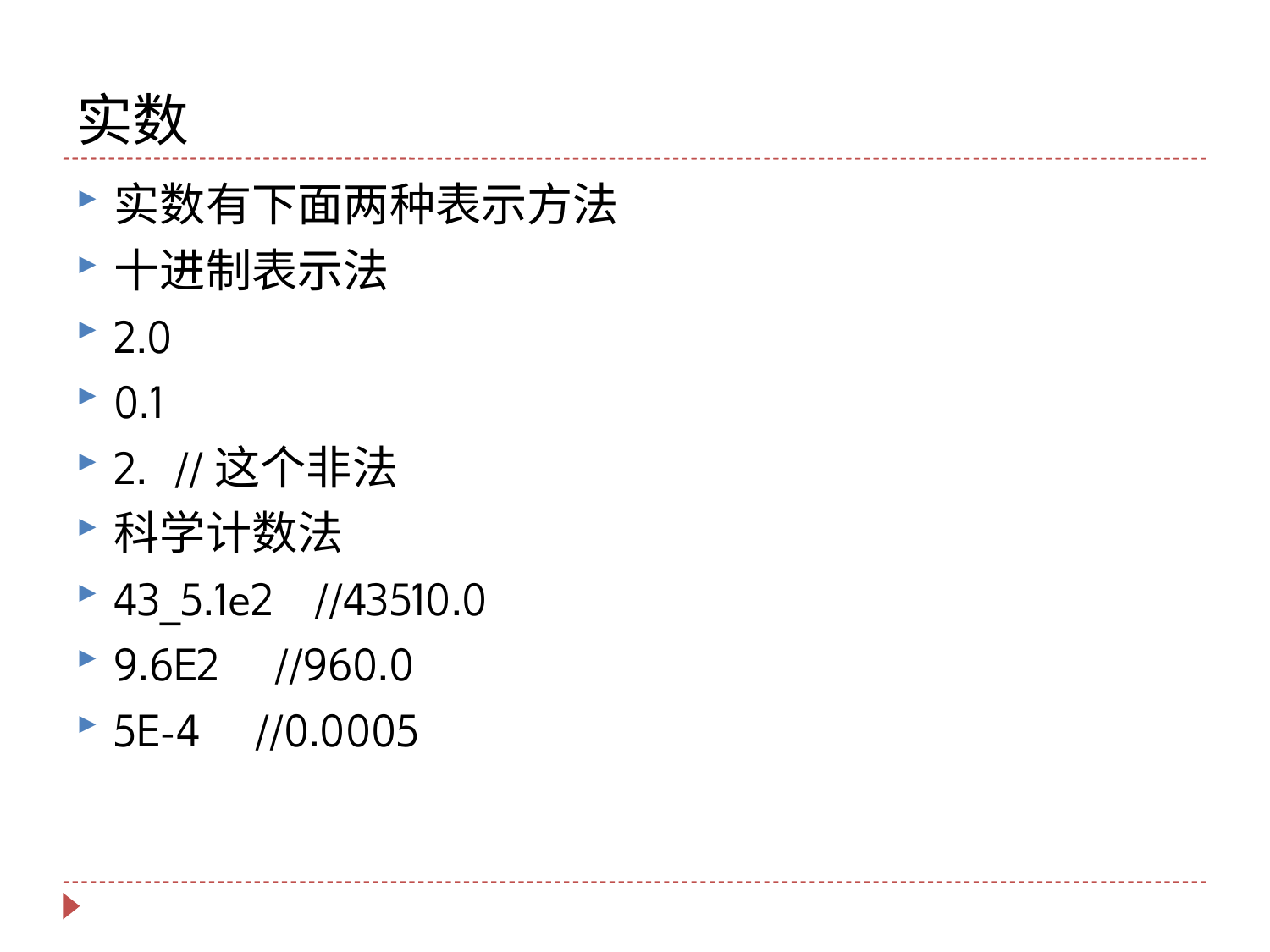

# 实数
实数有下面两种表示方法
十进制表示法
2.0
0.1
2.  //这个非法
科学计数法
43_5.1e2   //43510.0
9.6E2    //960.0
5E-4    //0.0005